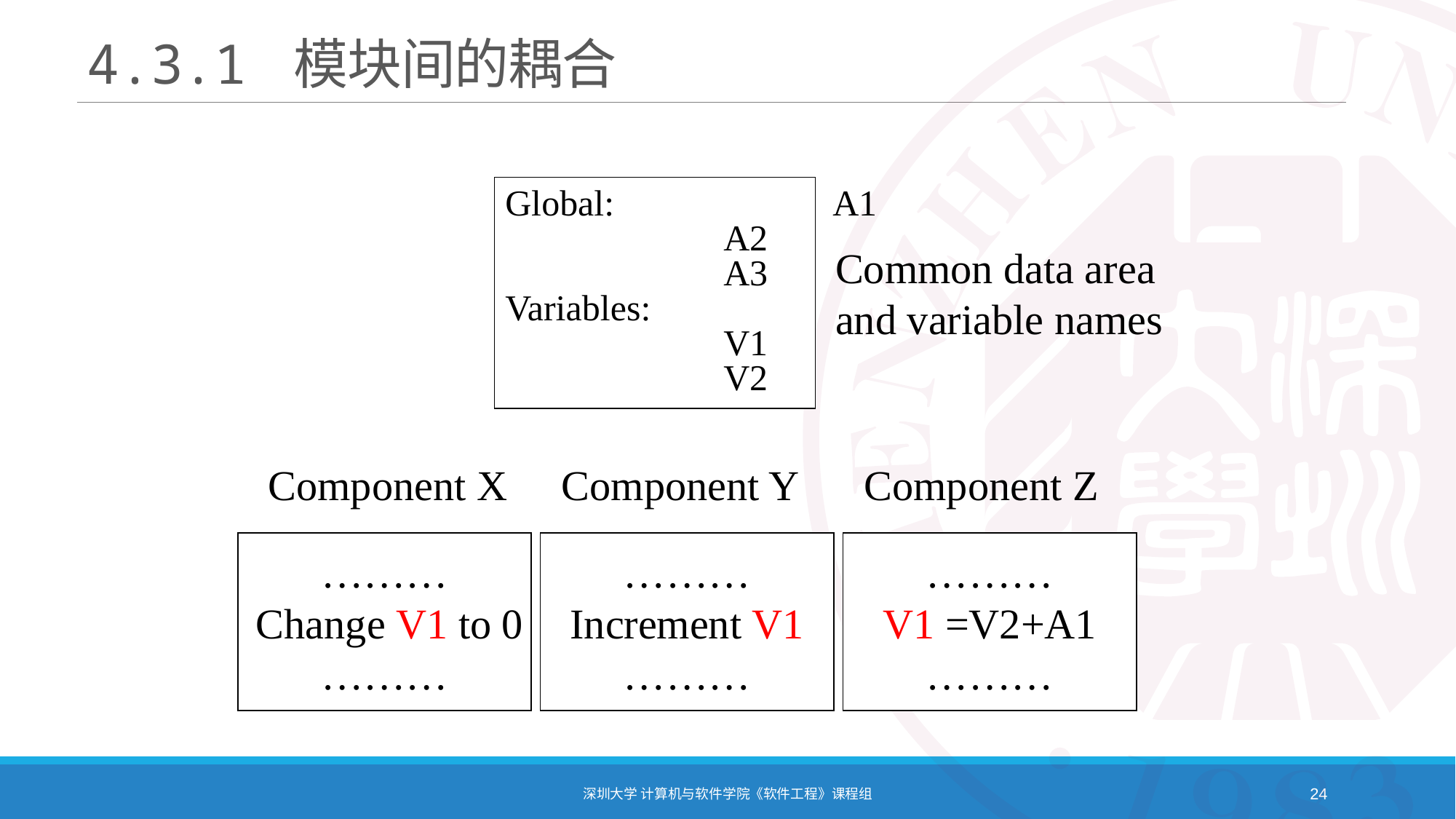

# 4.3.1 模块间的耦合
Global:		A1
		A2
 		A3
Variables:
		V1
		V2
Common data area and variable names
Component X
Component Y
Component Z
………
 Change V1 to 0
………
………
 Increment V1
………
………
V1 =V2+A1
………
深圳大学 计算机与软件学院《软件工程》课程组
24